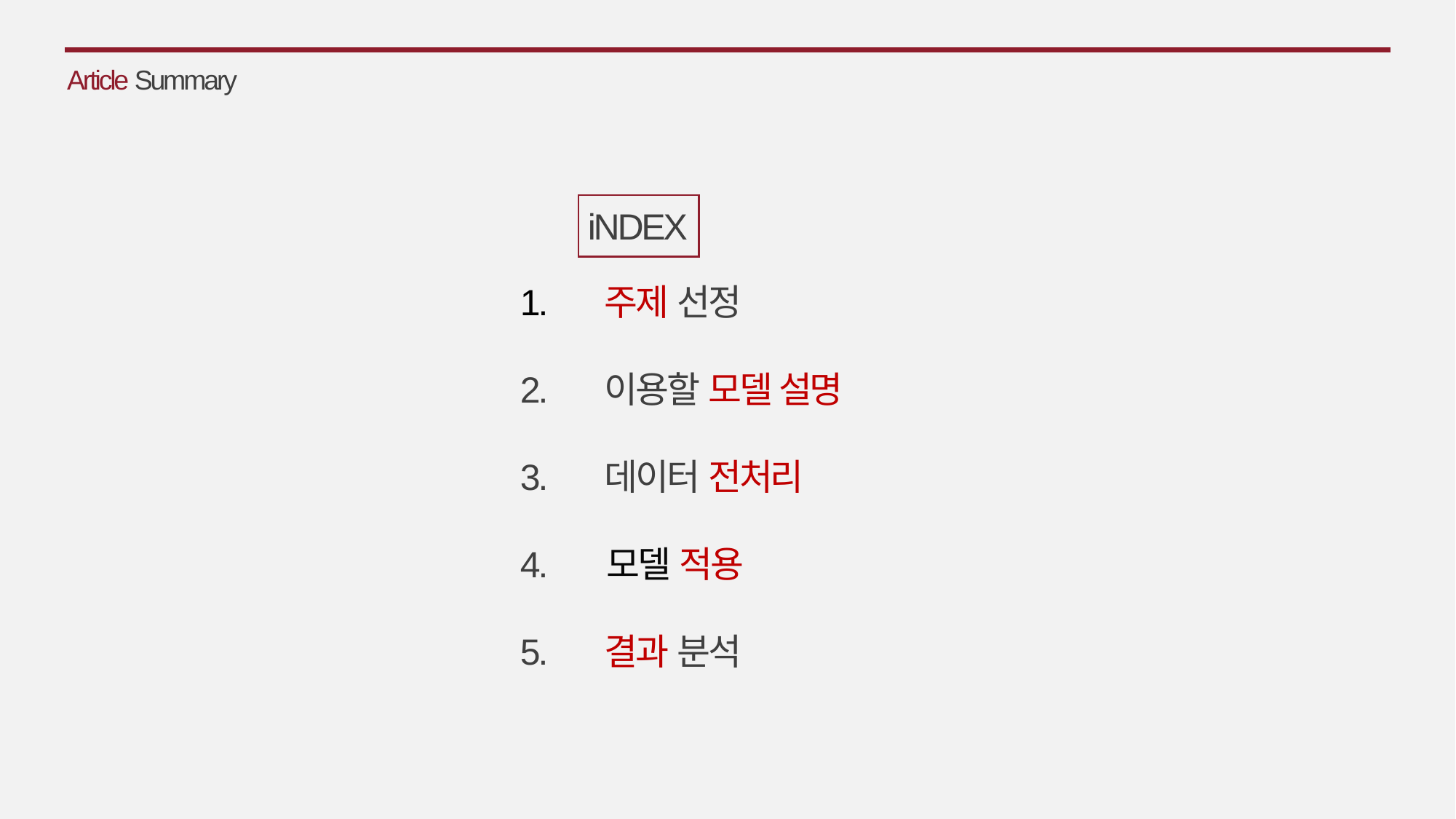

Article Summary

iNDEX
1.      주제 선정

2.      이용할 모델 설명

3.      데이터 전처리

4.      모델 적용

5.      결과 분석